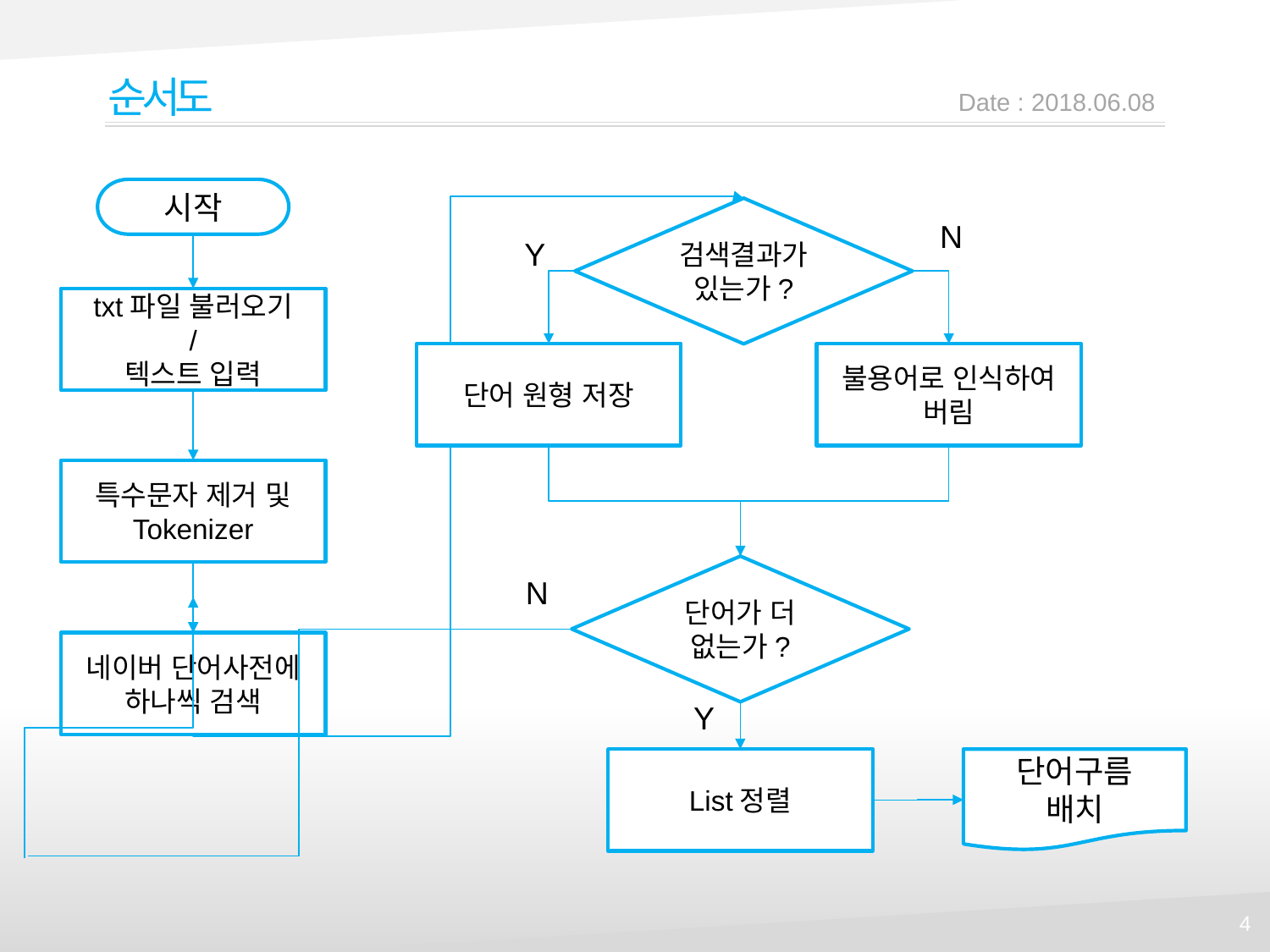

Date : 2018.06.08
순서도
시작
검색결과가 있는가?
N
Y
txt파일 불러오기
/
텍스트 입력
단어 원형 저장
불용어로 인식하여 버림
특수문자 제거 및
Tokenizer
단어가 더 없는가?
N
네이버 단어사전에 하나씩 검색
Y
List정렬
단어구름
배치
4